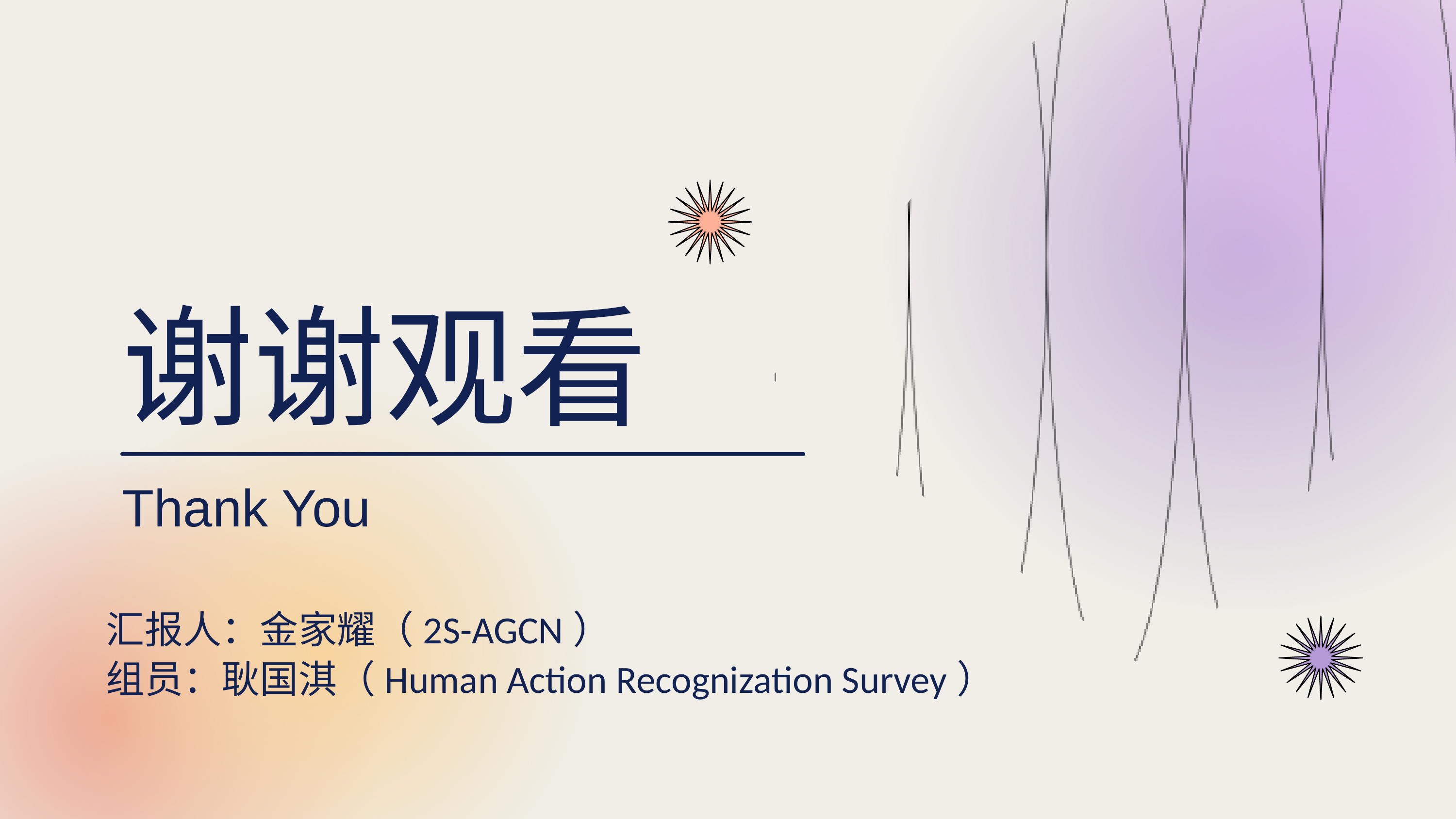

谢谢观看

Thank You
汇报人：金家耀（2S-AGCN）
组员：耿国淇（Human Action Recognization Survey）